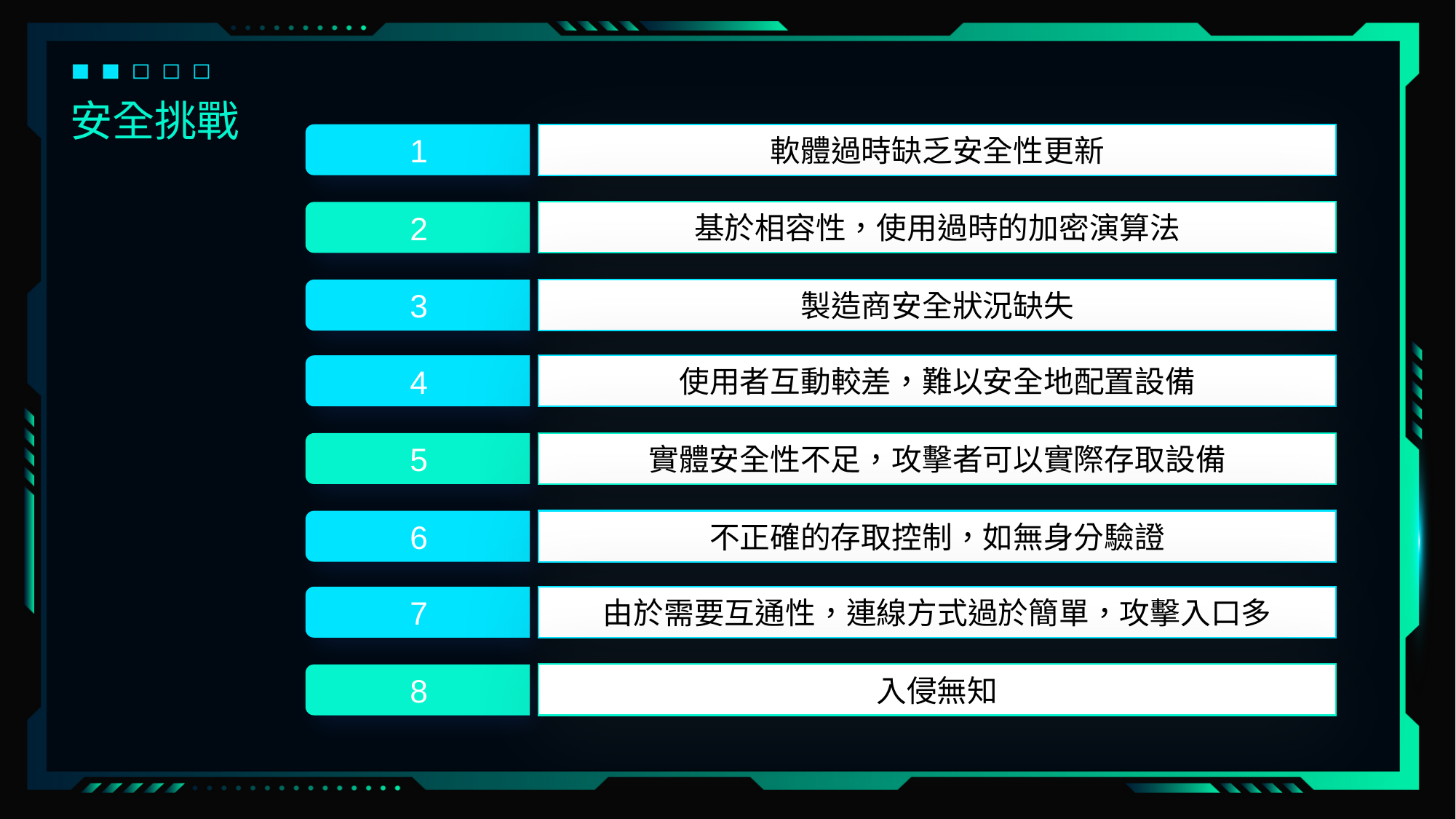

安全挑戰
1
軟體過時缺乏安全性更新
2
基於相容性，使用過時的加密演算法
3
製造商安全狀況缺失
4
使用者互動較差，難以安全地配置設備
5
實體安全性不足，攻擊者可以實際存取設備
6
不正確的存取控制，如無身分驗證
7
由於需要互通性，連線方式過於簡單，攻擊入口多
8
入侵無知